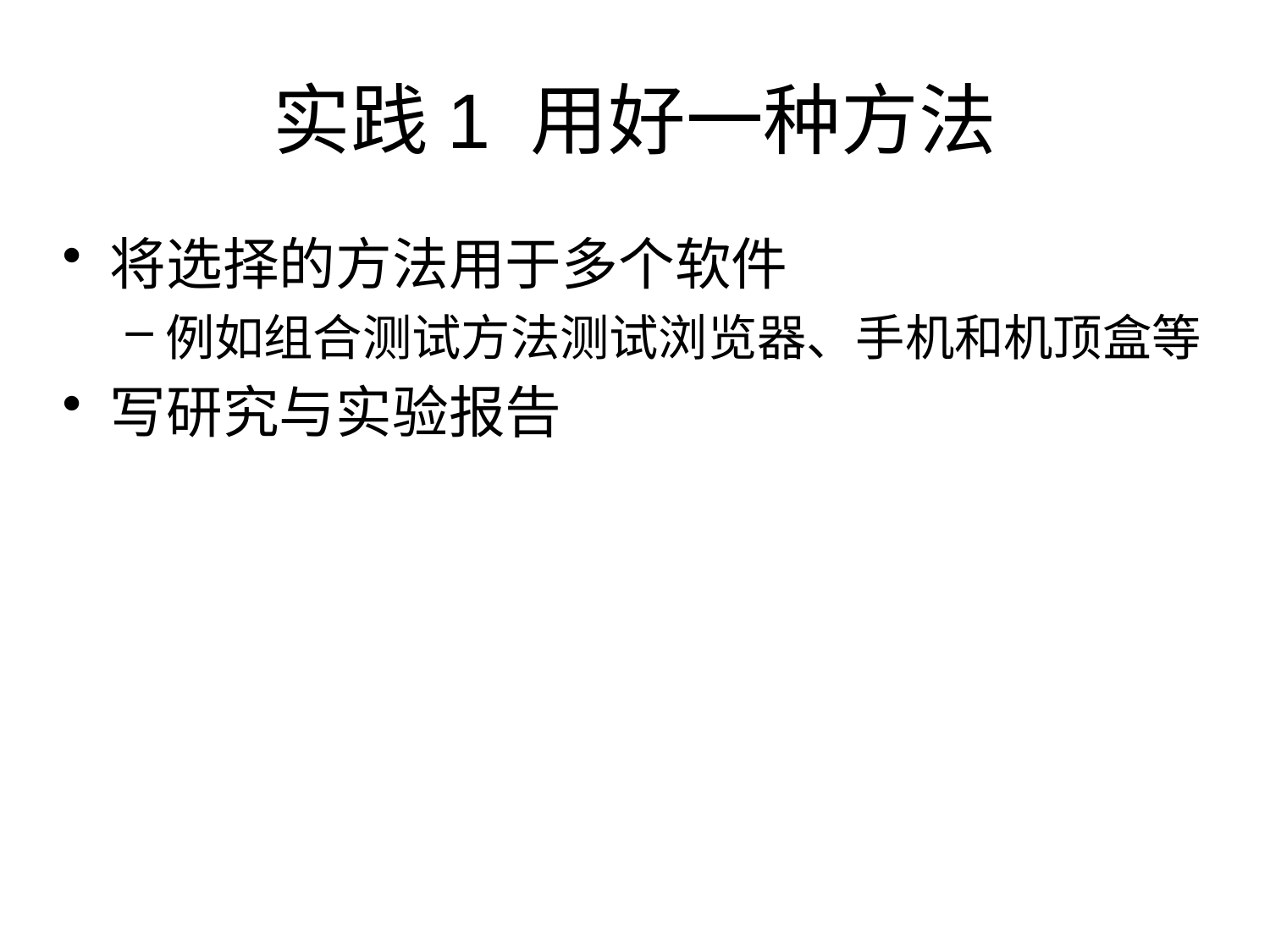

# 实践1 用好一种方法
将选择的方法用于多个软件
例如组合测试方法测试浏览器、手机和机顶盒等
写研究与实验报告